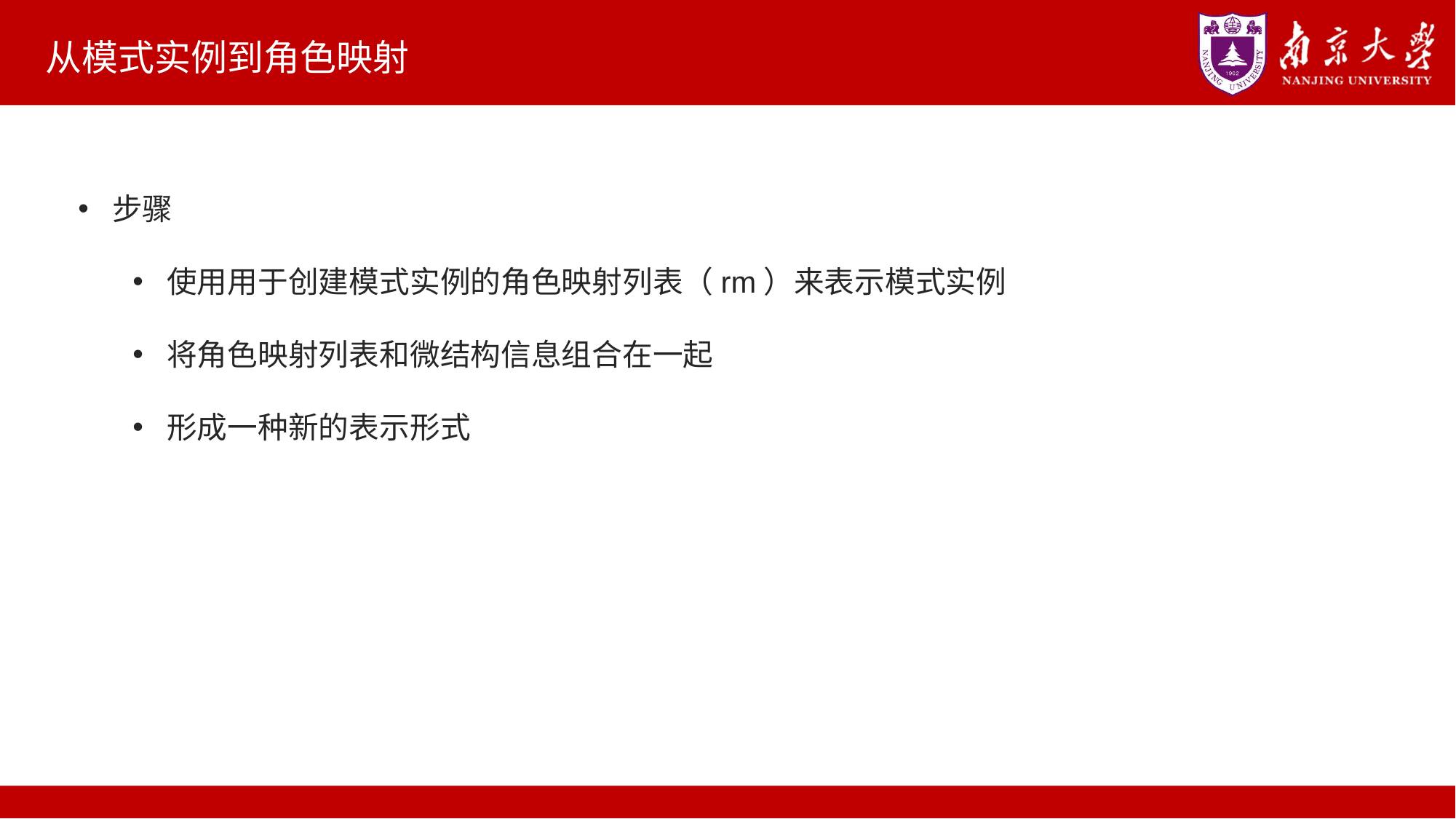

# 从模式实例到角色映射
步骤
使用用于创建模式实例的角色映射列表（rm）来表示模式实例
将角色映射列表和微结构信息组合在一起
形成一种新的表示形式